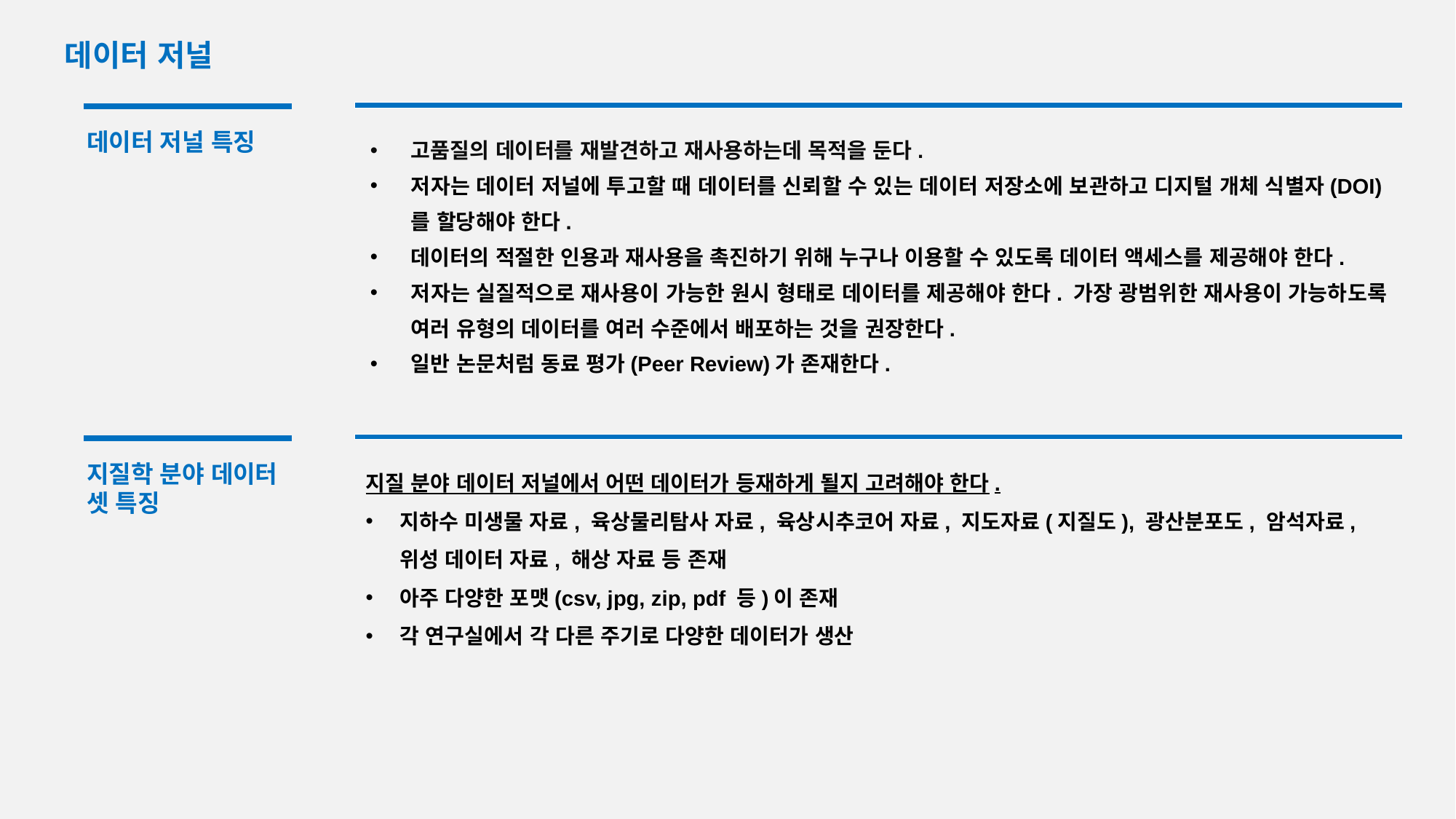

데이터 저널

데이터 저널 특징
고품질의 데이터를 재발견하고 재사용하는데 목적을 둔다.
저자는 데이터 저널에 투고할 때 데이터를 신뢰할 수 있는 데이터 저장소에 보관하고 디지털 개체 식별자(DOI)를 할당해야 한다.
데이터의 적절한 인용과 재사용을 촉진하기 위해 누구나 이용할 수 있도록 데이터 액세스를 제공해야 한다.
저자는 실질적으로 재사용이 가능한 원시 형태로 데이터를 제공해야 한다. 가장 광범위한 재사용이 가능하도록 여러 유형의 데이터를 여러 수준에서 배포하는 것을 권장한다.
일반 논문처럼 동료 평가(Peer Review)가 존재한다.

지질 분야 데이터 저널에서 어떤 데이터가 등재하게 될지 고려해야 한다.
지하수 미생물 자료, 육상물리탐사 자료, 육상시추코어 자료, 지도자료(지질도), 광산분포도, 암석자료, 위성 데이터 자료, 해상 자료 등 존재
아주 다양한 포맷(csv, jpg, zip, pdf 등)이 존재
각 연구실에서 각 다른 주기로 다양한 데이터가 생산

지질학 분야 데이터 셋 특징